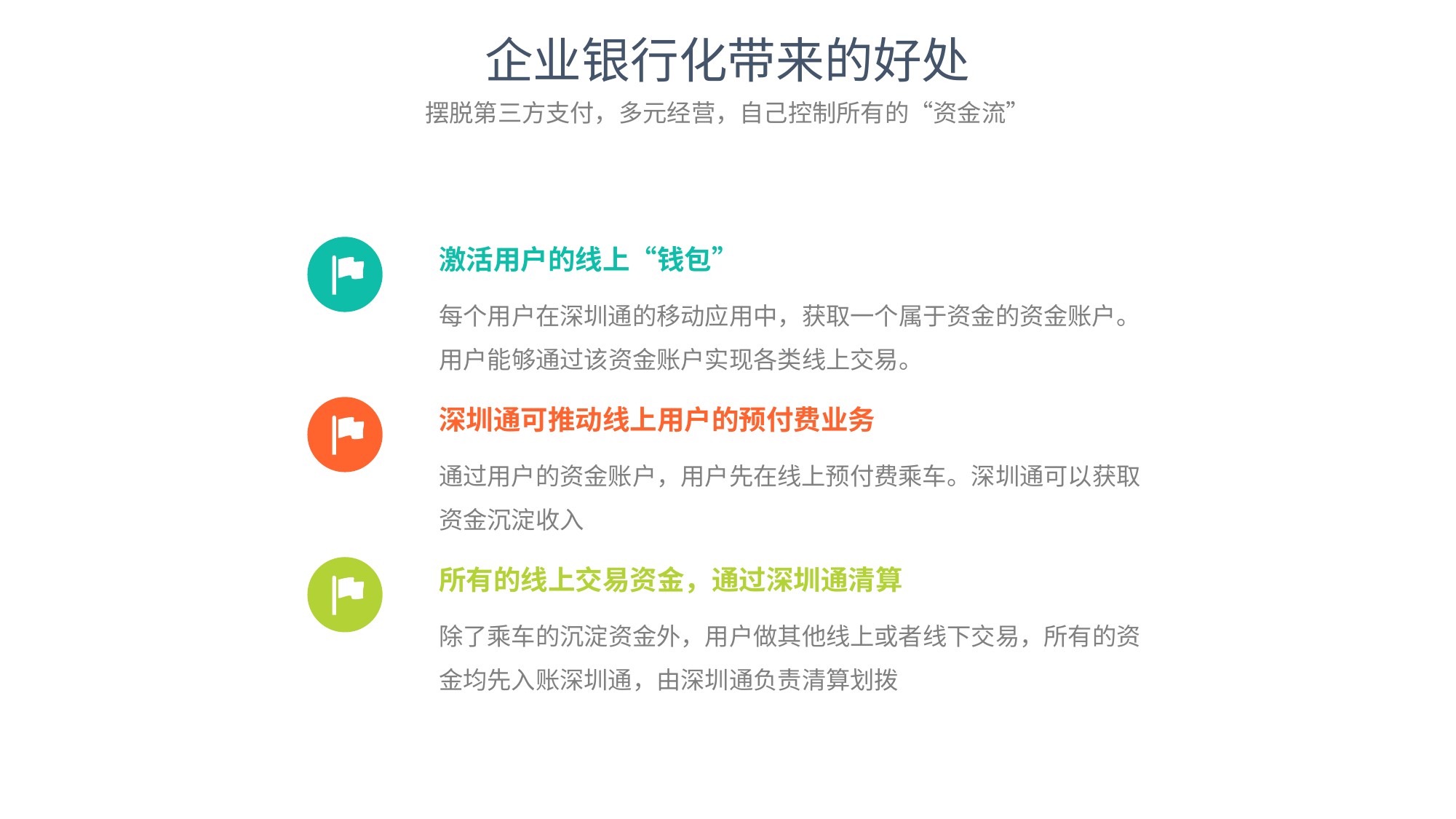

企业银行化带来的好处
摆脱第三方支付，多元经营，自己控制所有的“资金流”

激活用户的线上“钱包”
每个用户在深圳通的移动应用中，获取一个属于资金的资金账户。用户能够通过该资金账户实现各类线上交易。

深圳通可推动线上用户的预付费业务
通过用户的资金账户，用户先在线上预付费乘车。深圳通可以获取资金沉淀收入

所有的线上交易资金，通过深圳通清算
除了乘车的沉淀资金外，用户做其他线上或者线下交易，所有的资金均先入账深圳通，由深圳通负责清算划拨